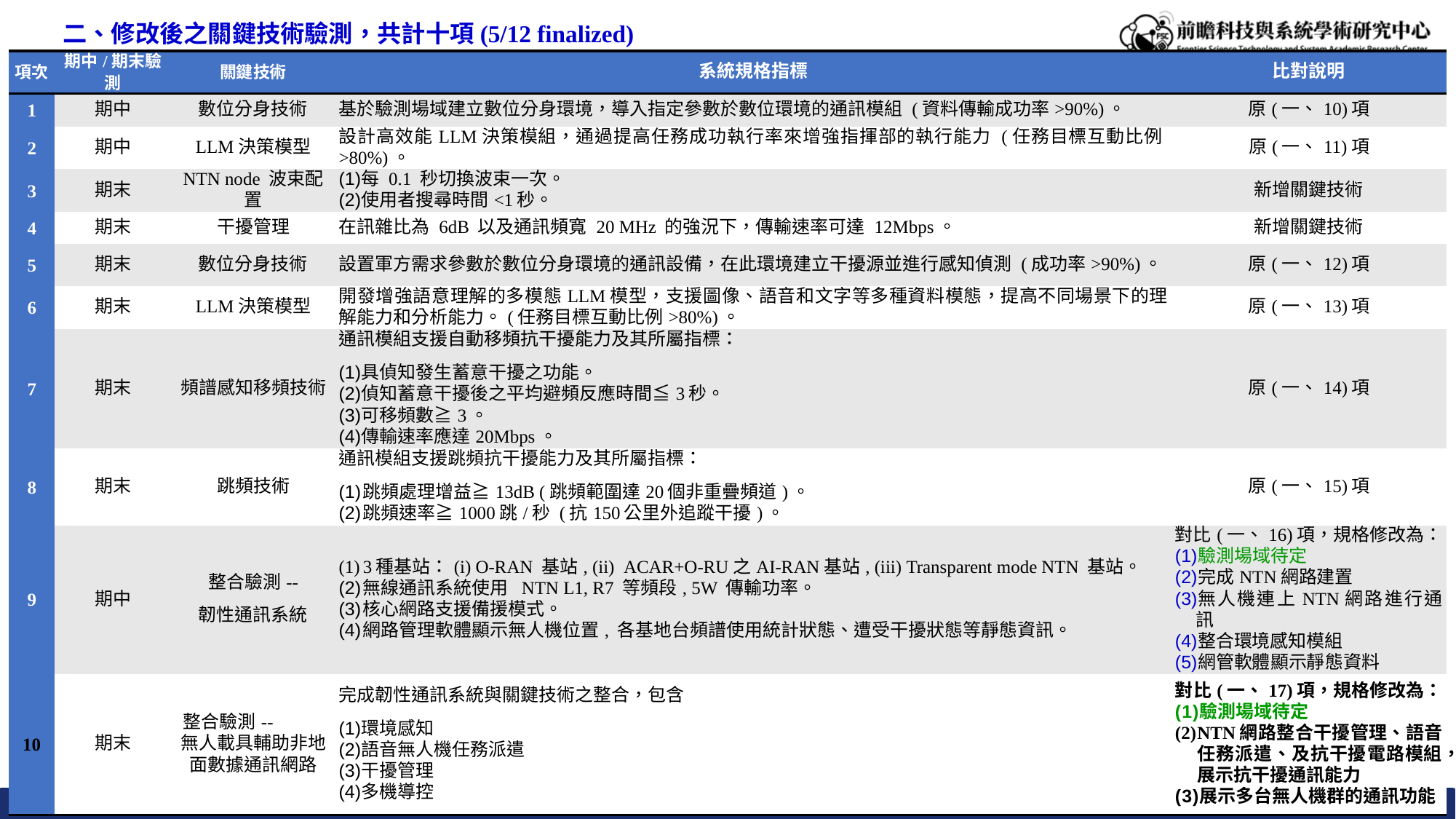

二、修改後之關鍵技術驗測，共計十項(5/12 finalized)
| 項次 | 期中/期末驗測 | 關鍵技術 | 系統規格指標 | 比對說明 |
| --- | --- | --- | --- | --- |
| 1 | 期中 | 數位分身技術 | 基於驗測場域建立數位分身環境，導入指定參數於數位環境的通訊模組 (資料傳輸成功率>90%)。 | 原(一、10)項 |
| 2 | 期中 | LLM決策模型 | 設計高效能LLM決策模組，通過提高任務成功執行率來增強指揮部的執行能力 (任務目標互動比例>80%)。 | 原(一、11)項 |
| 3 | 期末 | NTN node 波束配置 | 每 0.1 秒切換波束一次。 使用者搜尋時間<1秒。 | 新增關鍵技術 |
| 4 | 期末 | 干擾管理 | 在訊雜比為 6dB 以及通訊頻寬 20 MHz 的強況下，傳輸速率可達 12Mbps。 | 新增關鍵技術 |
| 5 | 期末 | 數位分身技術 | 設置軍方需求參數於數位分身環境的通訊設備，在此環境建立干擾源並進行感知偵測 (成功率>90%)。 | 原(一、12)項 |
| 6 | 期末 | LLM決策模型 | 開發增強語意理解的多模態LLM模型，支援圖像、語音和文字等多種資料模態，提高不同場景下的理解能力和分析能力。(任務目標互動比例>80%)。 | 原(一、13)項 |
| 7 | 期末 | 頻譜感知移頻技術 | 通訊模組支援自動移頻抗干擾能力及其所屬指標： 具偵知發生蓄意干擾之功能。 偵知蓄意干擾後之平均避頻反應時間≦3秒。 可移頻數≧3。 傳輸速率應達20Mbps。 | 原(一、14)項 |
| 8 | 期末 | 跳頻技術 | 通訊模組支援跳頻抗干擾能力及其所屬指標： 跳頻處理增益≧13dB (跳頻範圍達20個非重疊頻道)。 跳頻速率≧1000跳/秒 (抗150公里外追蹤干擾)。 | 原(一、15)項 |
| 9 | 期中 | 整合驗測-- 韌性通訊系統 | 3種基站：(i) O-RAN 基站, (ii) ACAR+O-RU之AI-RAN基站, (iii) Transparent mode NTN 基站。 無線通訊系統使用 NTN L1, R7 等頻段, 5W 傳輸功率。 核心網路支援備援模式。 網路管理軟體顯示無人機位置, 各基地台頻譜使用統計狀態、遭受干擾狀態等靜態資訊。 | 對比(一、16)項，規格修改為： 驗測場域待定 完成NTN網路建置 無人機連上NTN網路進行通訊 整合環境感知模組 網管軟體顯示靜態資料 |
| 10 | 期末 | 整合驗測-- 無人載具輔助非地面數據通訊網路 | 完成韌性通訊系統與關鍵技術之整合，包含 環境感知 語音無人機任務派遣 干擾管理 多機導控 | 對比(一、17)項，規格修改為： 驗測場域待定 NTN網路整合干擾管理、語音任務派遣、及抗干擾電路模組，展示抗干擾通訊能力 展示多台無人機群的通訊功能 |